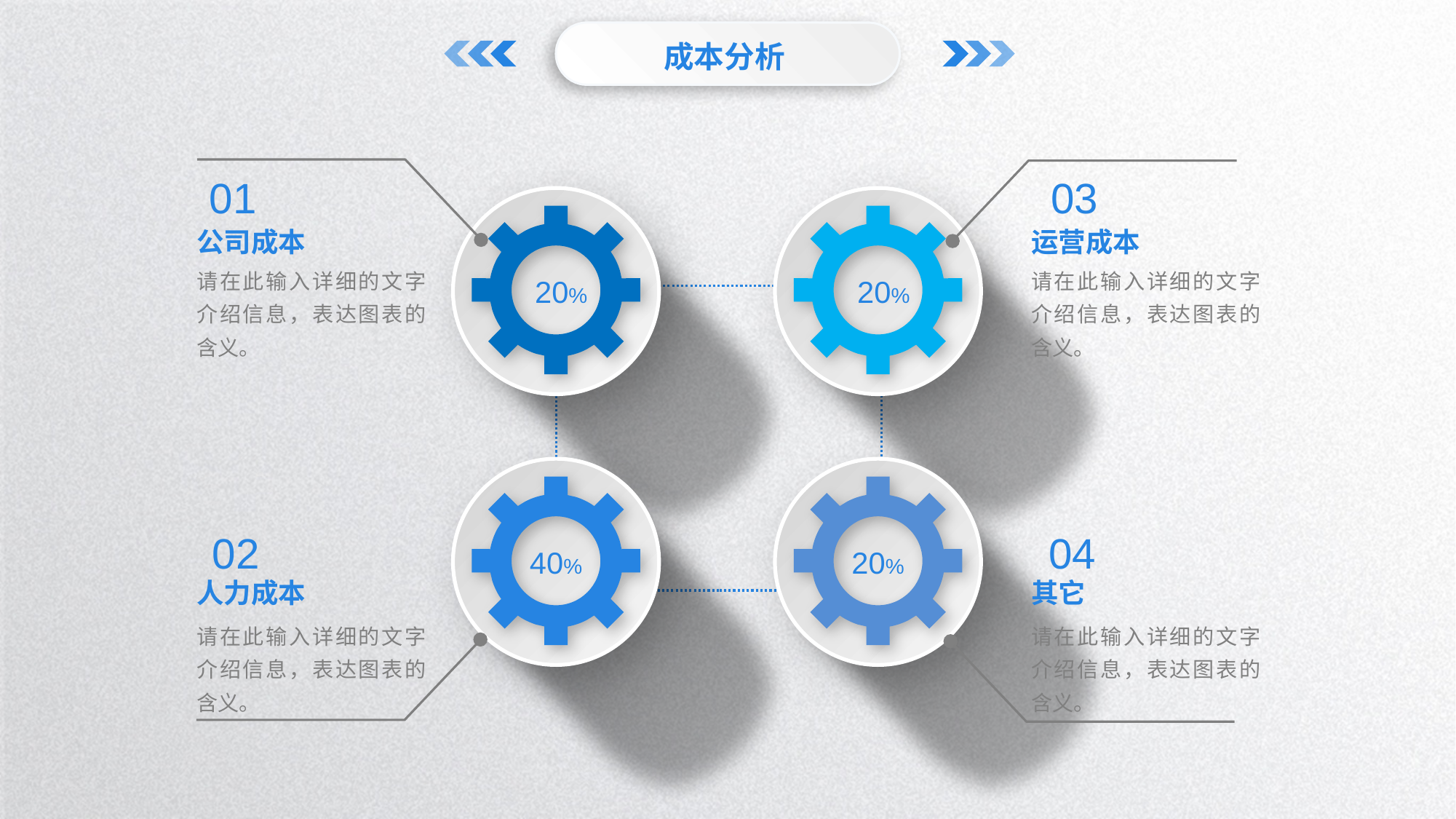

成本分析

01
03

公司成本
运营成本
请在此输入详细的文字介绍信息，表达图表的含义。
请在此输入详细的文字介绍信息，表达图表的含义。
20%
20%

02
04
40%
20%
人力成本
其它
请在此输入详细的文字介绍信息，表达图表的含义。
请在此输入详细的文字介绍信息，表达图表的含义。